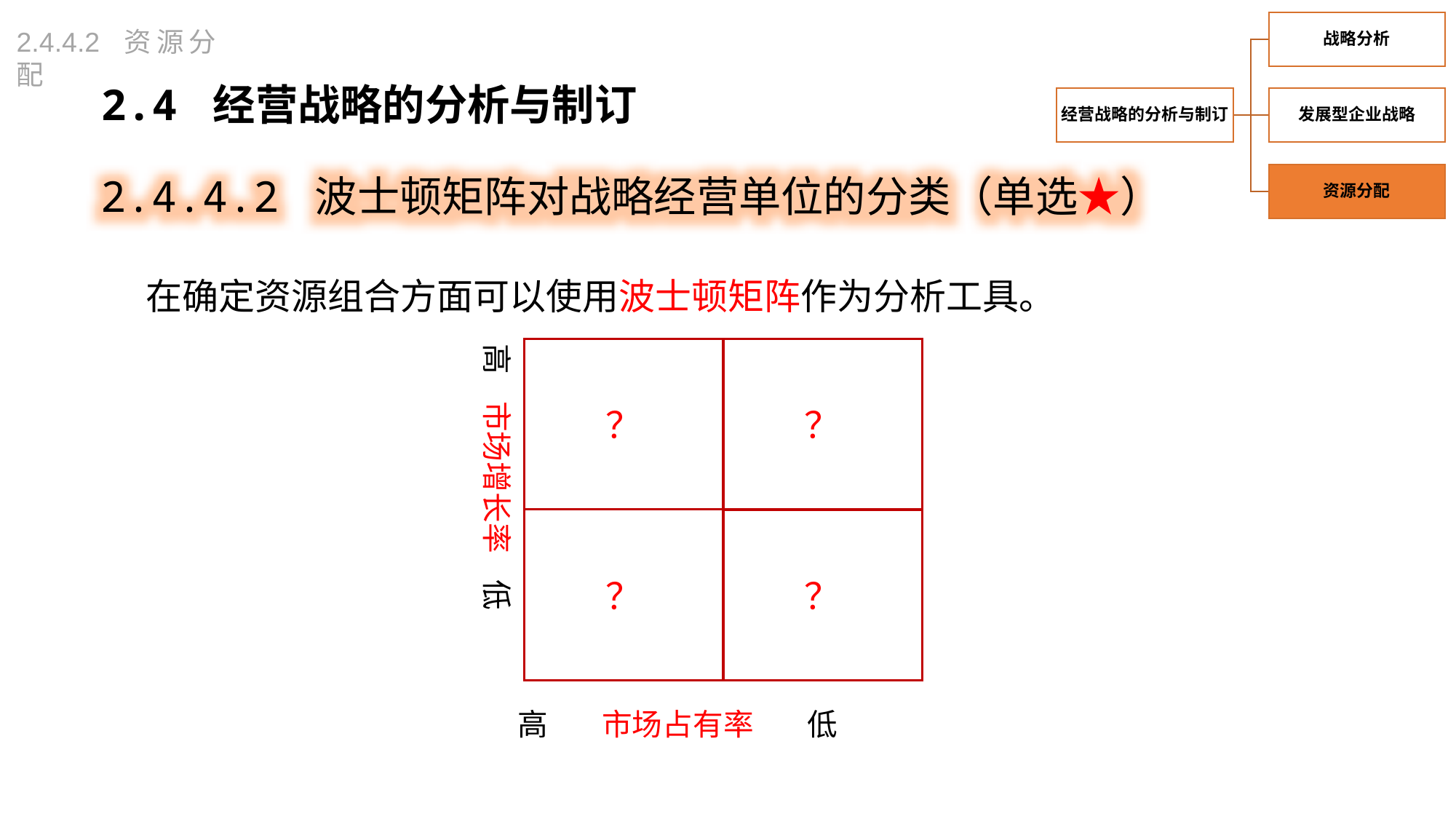

经营战略的分析与制订
战略分析
发展型企业战略
资源分配
2.4.4.2 资源分配
2.4 经营战略的分析与制订
2.4.4.2 波士顿矩阵对战略经营单位的分类（单选★）
在确定资源组合方面可以使用波士顿矩阵作为分析工具。
高    市场增长率    低
？
？
？
？
高        市场占有率        低